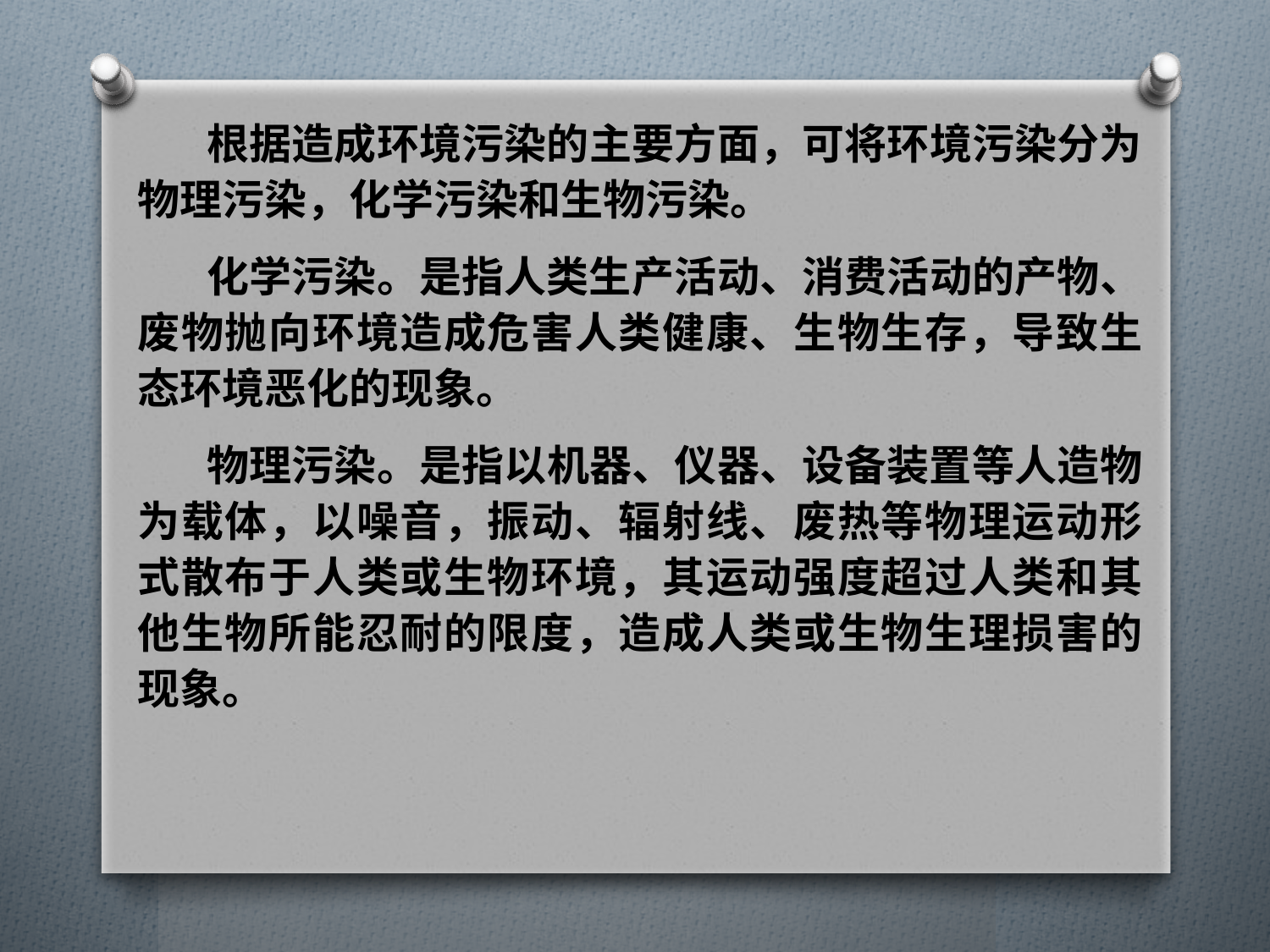

根据造成环境污染的主要方面，可将环境污染分为物理污染，化学污染和生物污染。
      化学污染。是指人类生产活动、消费活动的产物、废物抛向环境造成危害人类健康、生物生存，导致生态环境恶化的现象。
      物理污染。是指以机器、仪器、设备装置等人造物为载体，以噪音，振动、辐射线、废热等物理运动形式散布于人类或生物环境，其运动强度超过人类和其他生物所能忍耐的限度，造成人类或生物生理损害的现象。